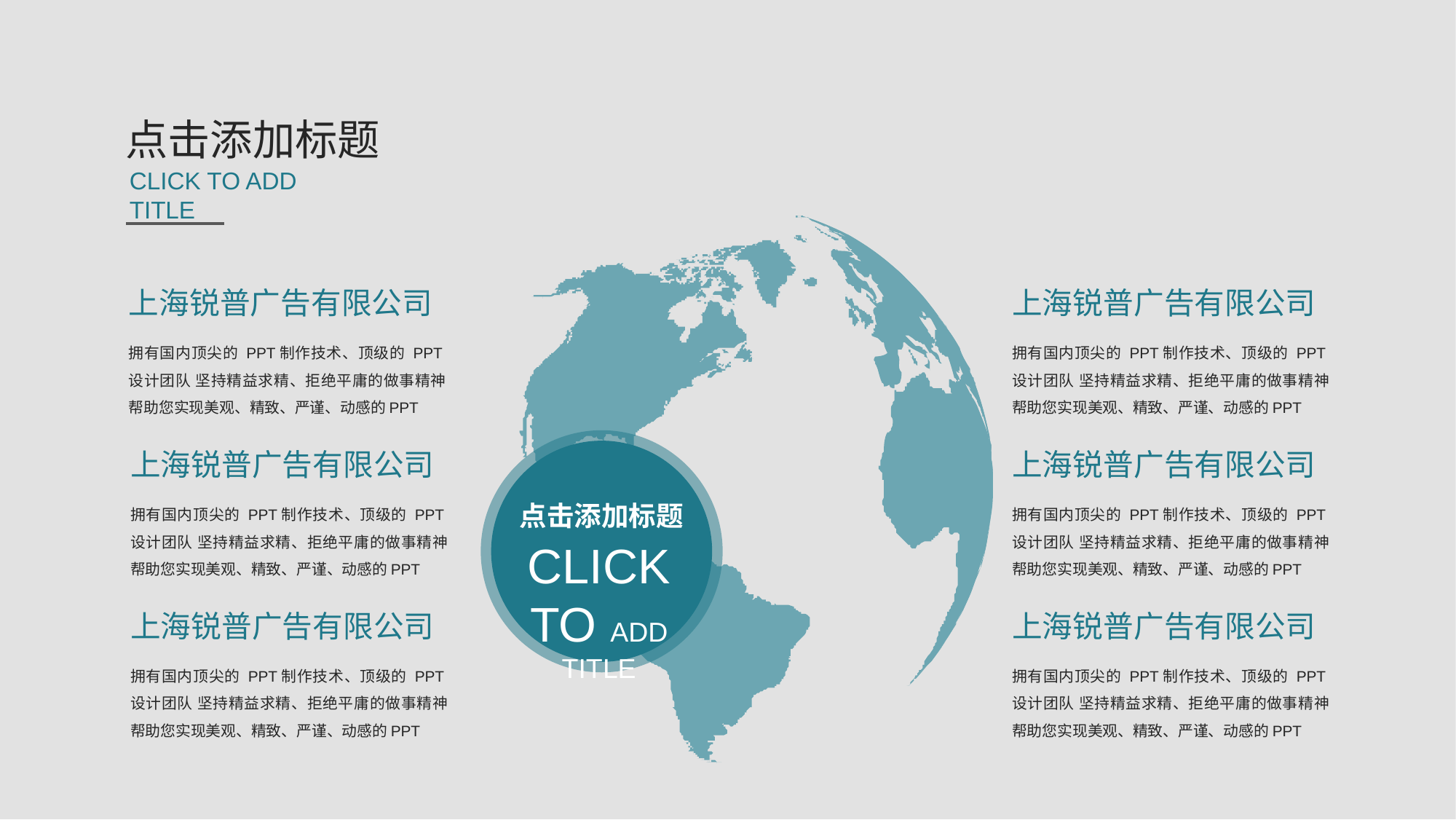

点击添加标题
CLICK TO ADD TITLE

上海锐普广告有限公司
拥有国内顶尖的 PPT制作技术、顶级的 PPT设计团队 坚持精益求精、拒绝平庸的做事精神帮助您实现美观、精致、严谨、动感的PPT
上海锐普广告有限公司
拥有国内顶尖的 PPT制作技术、顶级的 PPT设计团队 坚持精益求精、拒绝平庸的做事精神帮助您实现美观、精致、严谨、动感的PPT

点击添加标题
CLICK TO ADD TITLE
上海锐普广告有限公司
拥有国内顶尖的 PPT制作技术、顶级的 PPT设计团队 坚持精益求精、拒绝平庸的做事精神帮助您实现美观、精致、严谨、动感的PPT
上海锐普广告有限公司
拥有国内顶尖的 PPT制作技术、顶级的 PPT设计团队 坚持精益求精、拒绝平庸的做事精神帮助您实现美观、精致、严谨、动感的PPT
上海锐普广告有限公司
拥有国内顶尖的 PPT制作技术、顶级的 PPT设计团队 坚持精益求精、拒绝平庸的做事精神帮助您实现美观、精致、严谨、动感的PPT
上海锐普广告有限公司
拥有国内顶尖的 PPT制作技术、顶级的 PPT设计团队 坚持精益求精、拒绝平庸的做事精神帮助您实现美观、精致、严谨、动感的PPT